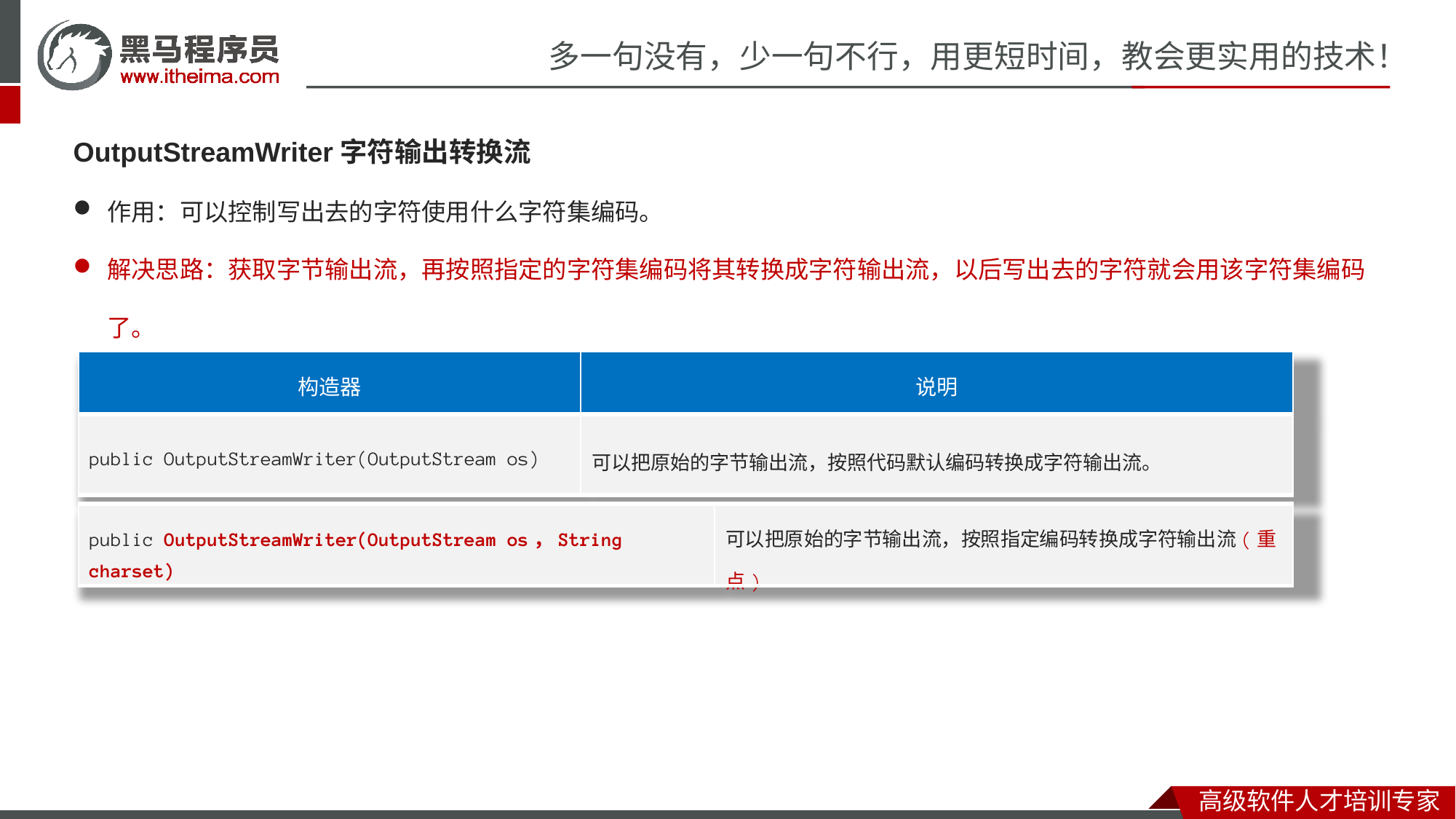

OutputStreamWriter字符输出转换流
作用：可以控制写出去的字符使用什么字符集编码。
解决思路：获取字节输出流，再按照指定的字符集编码将其转换成字符输出流，以后写出去的字符就会用该字符集编码了。

| 构造器 | 说明 |
| --- | --- |
| public OutputStreamWriter(OutputStream os) | 可以把原始的字节输出流，按照代码默认编码转换成字符输出流。 |
| public OutputStreamWriter(OutputStream os，String charset) | 可以把原始的字节输出流，按照指定编码转换成字符输出流(重点) |
| --- | --- |